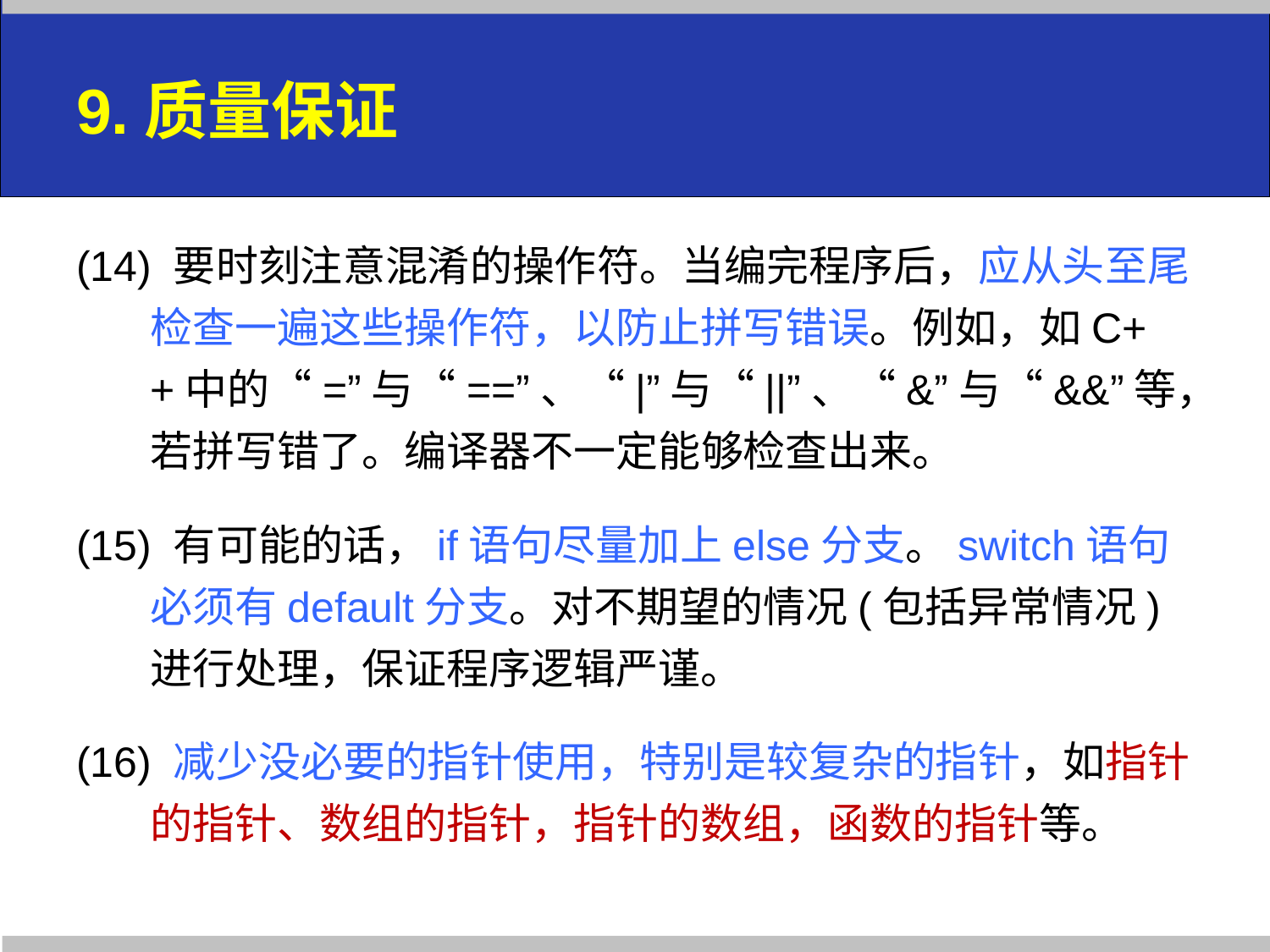

# 9.质量保证
(14) 要时刻注意混淆的操作符。当编完程序后，应从头至尾检查一遍这些操作符，以防止拼写错误。例如，如C++中的“=”与“==”、“|”与“||”、“&”与“&&”等，若拼写错了。编译器不一定能够检查出来。
(15) 有可能的话，if语句尽量加上else分支。switch语句必须有default分支。对不期望的情况(包括异常情况)进行处理，保证程序逻辑严谨。
(16) 减少没必要的指针使用，特别是较复杂的指针，如指针的指针、数组的指针，指针的数组，函数的指针等。
703